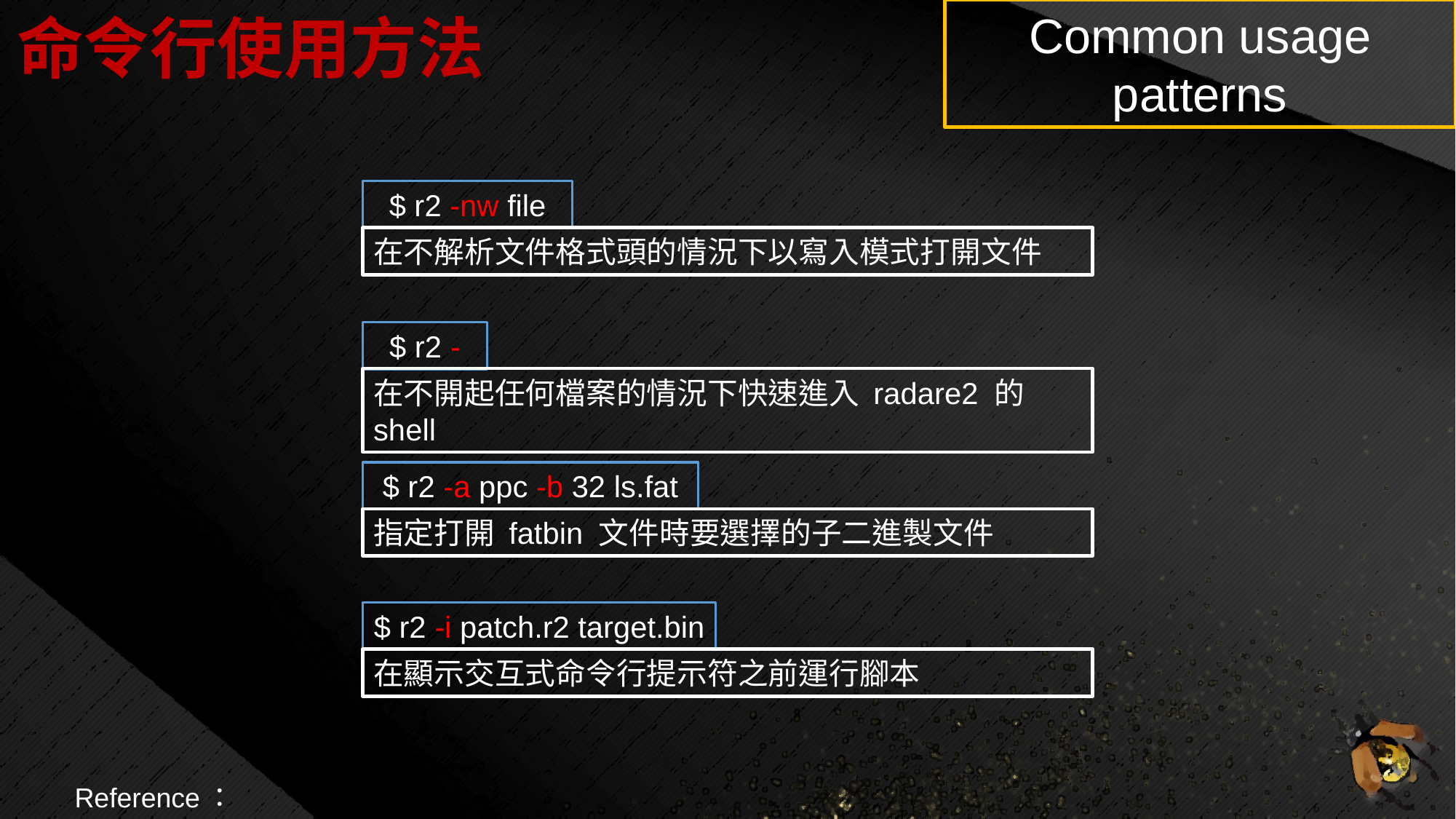

# 命令行使用方法
Common usage patterns
$ r2 -nw file
在不解析文件格式頭的情況下以寫入模式打開文件
$ r2 -
在不開起任何檔案的情況下快速進入 radare2 的 shell
$ r2 -a ppc -b 32 ls.fat
指定打開 fatbin 文件時要選擇的子二進製文件
$ r2 -i patch.r2 target.bin
在顯示交互式命令行提示符之前運行腳本
Reference：Official_site